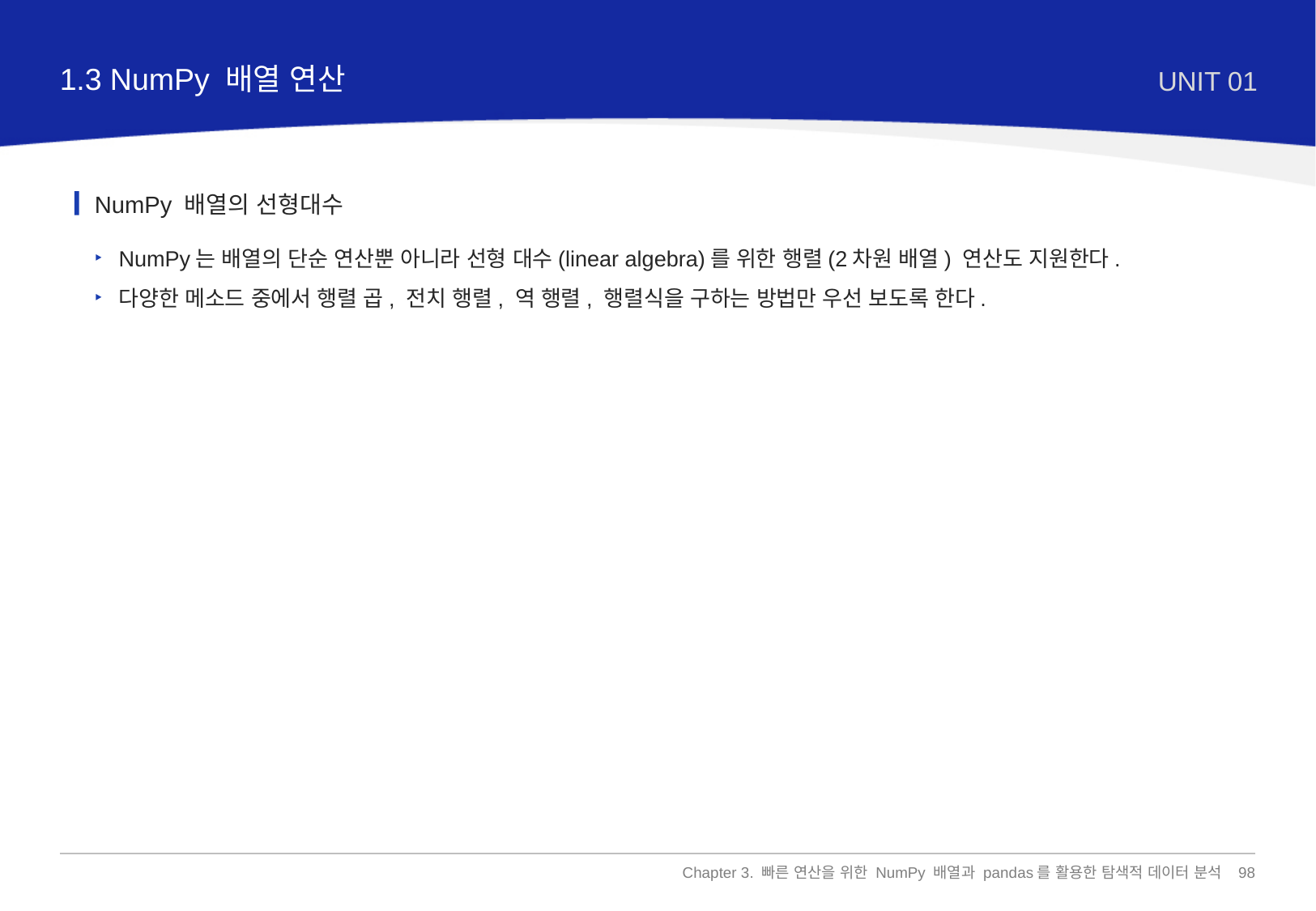

1.3 NumPy 배열 연산
UNIT 01
NumPy 배열의 선형대수

NumPy는 배열의 단순 연산뿐 아니라 선형 대수(linear algebra)를 위한 행렬(2차원 배열) 연산도 지원한다.
다양한 메소드 중에서 행렬 곱, 전치 행렬, 역 행렬, 행렬식을 구하는 방법만 우선 보도록 한다.